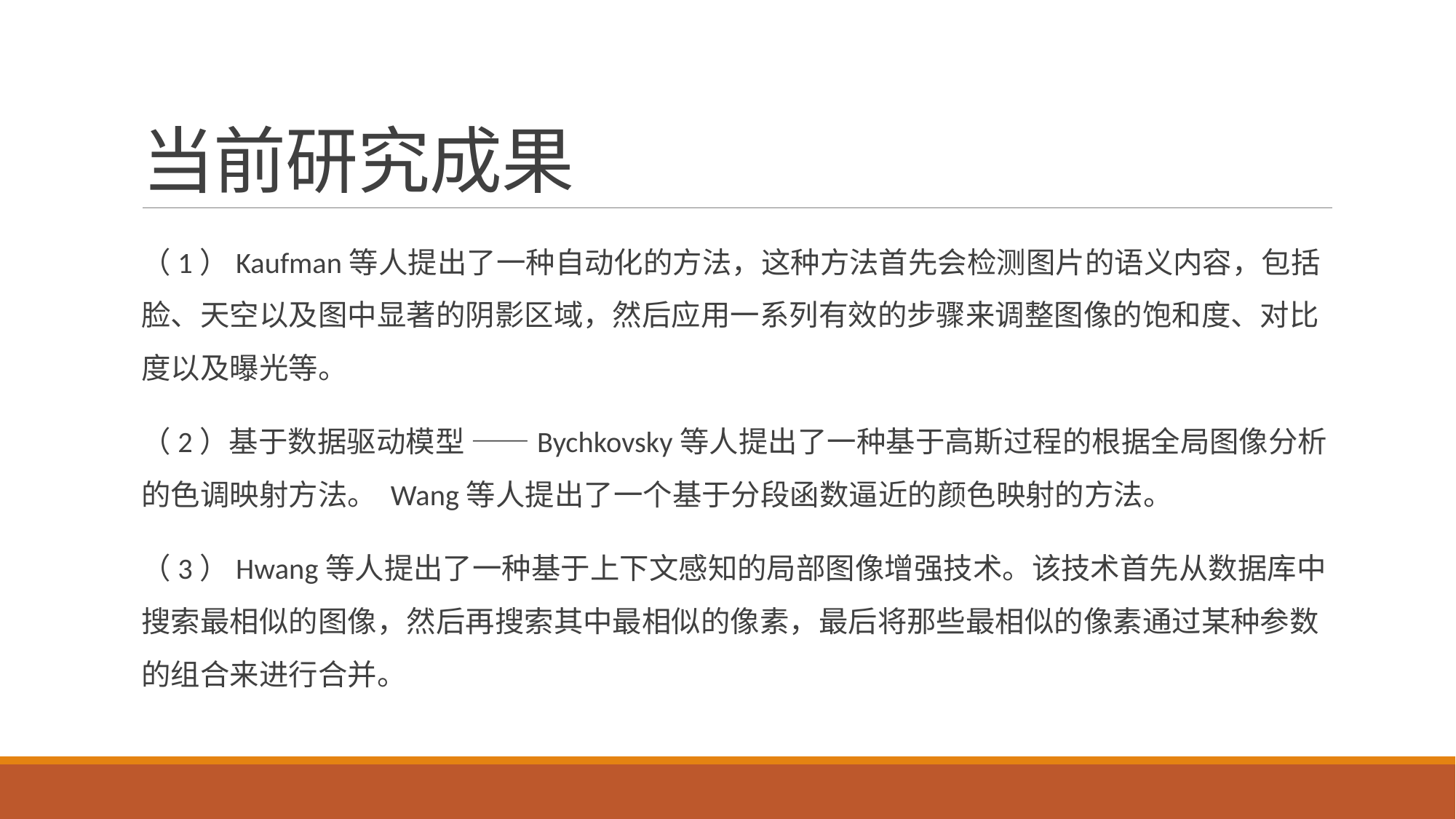

# 当前研究成果
（1）Kaufman等人提出了一种自动化的方法，这种方法首先会检测图片的语义内容，包括脸、天空以及图中显著的阴影区域，然后应用一系列有效的步骤来调整图像的饱和度、对比度以及曝光等。
（2）基于数据驱动模型 ——Bychkovsky等人提出了一种基于高斯过程的根据全局图像分析的色调映射方法。 Wang等人提出了一个基于分段函数逼近的颜色映射的方法。
（3）Hwang等人提出了一种基于上下文感知的局部图像增强技术。该技术首先从数据库中搜索最相似的图像，然后再搜索其中最相似的像素，最后将那些最相似的像素通过某种参数的组合来进行合并。